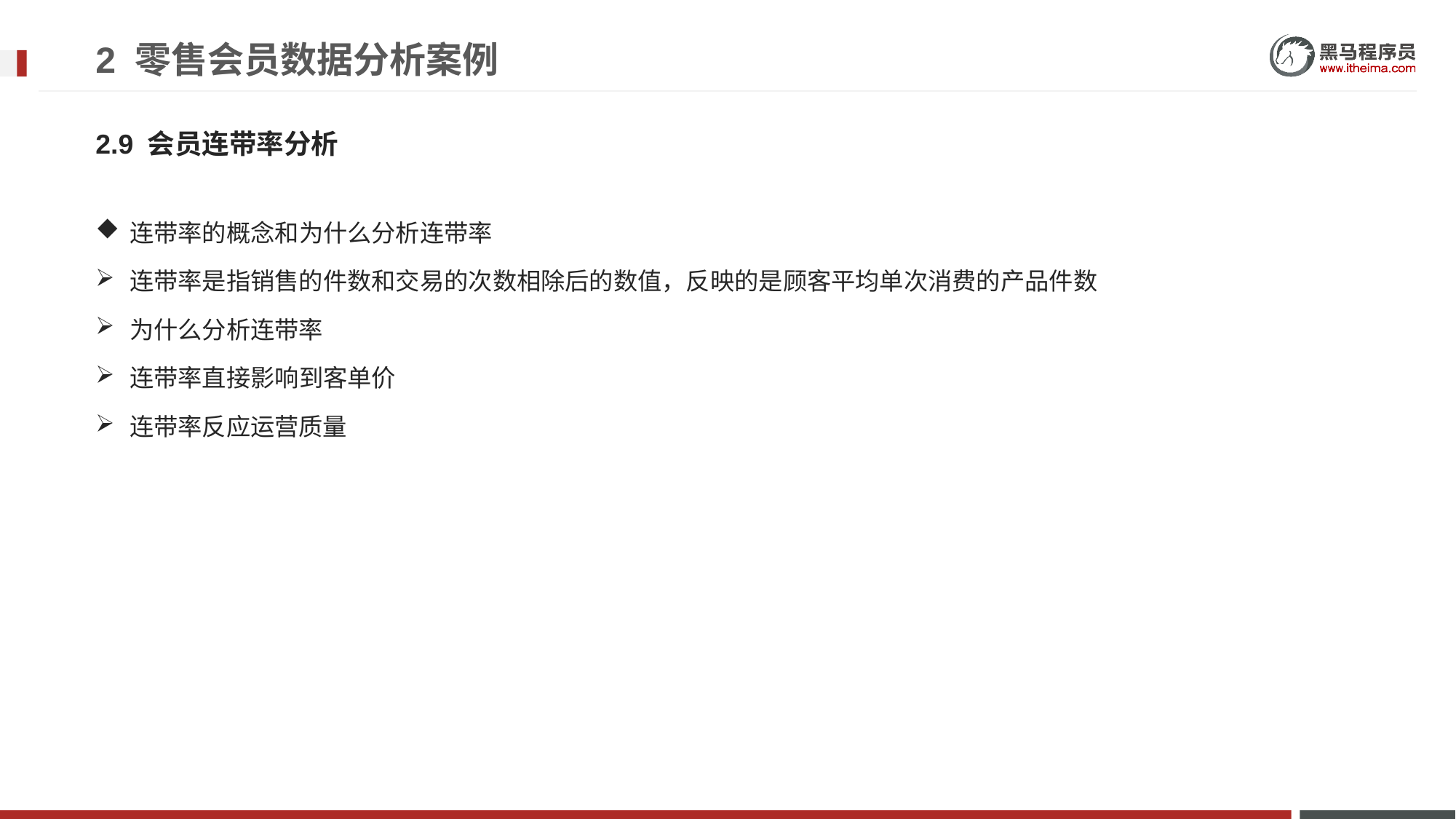

# 2 零售会员数据分析案例
2.9 会员连带率分析
连带率的概念和为什么分析连带率
连带率是指销售的件数和交易的次数相除后的数值，反映的是顾客平均单次消费的产品件数
为什么分析连带率
连带率直接影响到客单价
连带率反应运营质量